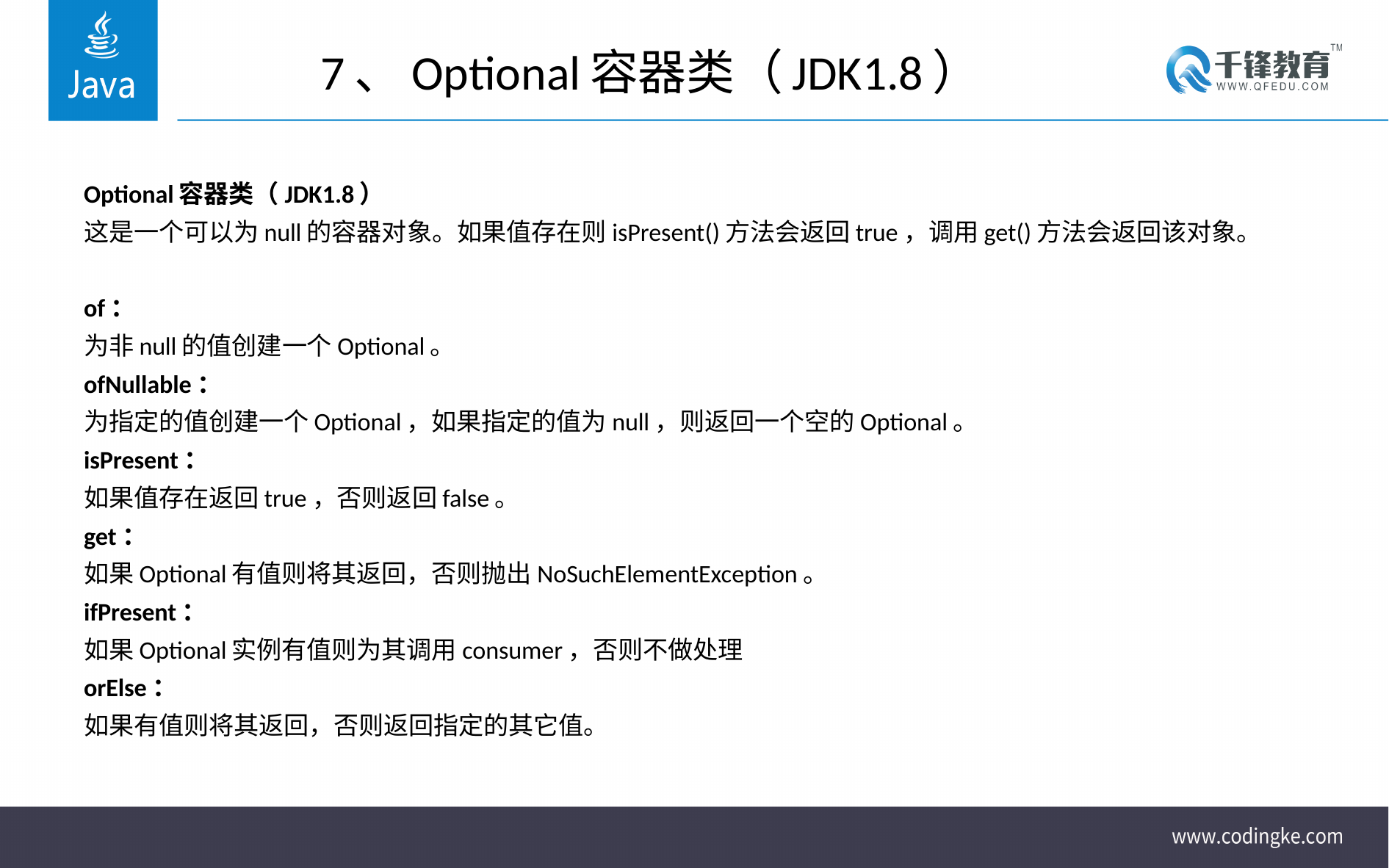

# 7、Optional容器类（JDK1.8）
Optional容器类（JDK1.8）
这是一个可以为null的容器对象。如果值存在则isPresent()方法会返回true，调用get()方法会返回该对象。

of：
为非null的值创建一个Optional。
ofNullable：
为指定的值创建一个Optional，如果指定的值为null，则返回一个空的Optional。
isPresent：
如果值存在返回true，否则返回false。
get：
如果Optional有值则将其返回，否则抛出NoSuchElementException。
ifPresent：
如果Optional实例有值则为其调用consumer，否则不做处理
orElse：
如果有值则将其返回，否则返回指定的其它值。